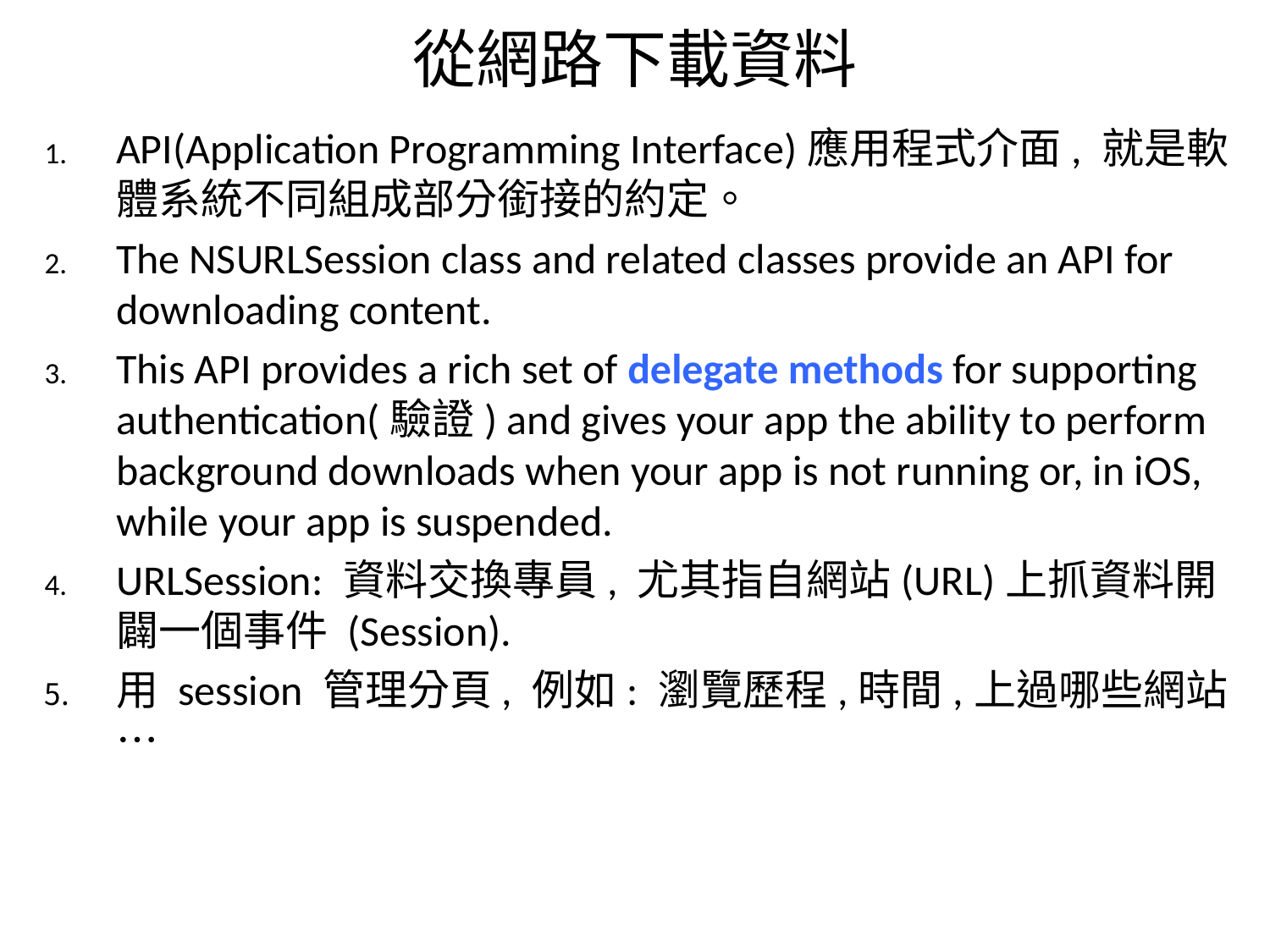

# 從網路下載資料
API(Application Programming Interface)應用程式介面, 就是軟體系統不同組成部分銜接的約定。
The NSURLSession class and related classes provide an API for downloading content.
This API provides a rich set of delegate methods for supporting authentication(驗證) and gives your app the ability to perform background downloads when your app is not running or, in iOS, while your app is suspended.
URLSession: 資料交換專員, 尤其指自網站(URL)上抓資料開闢一個事件 (Session).
用 session 管理分頁, 例如: 瀏覽歷程,時間,上過哪些網站…